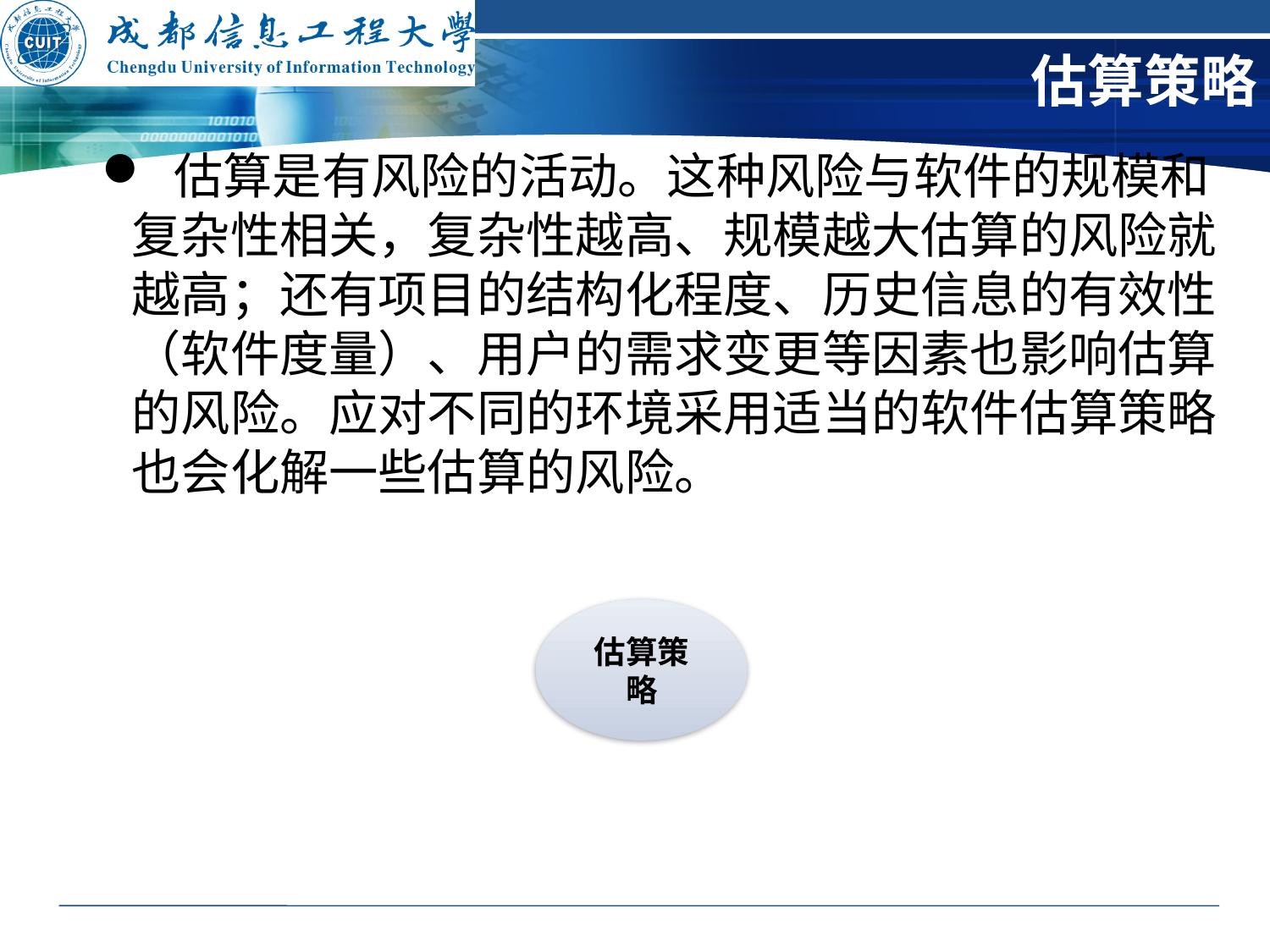

# 估算策略
 估算是有风险的活动。这种风险与软件的规模和复杂性相关，复杂性越高、规模越大估算的风险就越高；还有项目的结构化程度、历史信息的有效性（软件度量）、用户的需求变更等因素也影响估算的风险。应对不同的环境采用适当的软件估算策略也会化解一些估算的风险。
估算策略